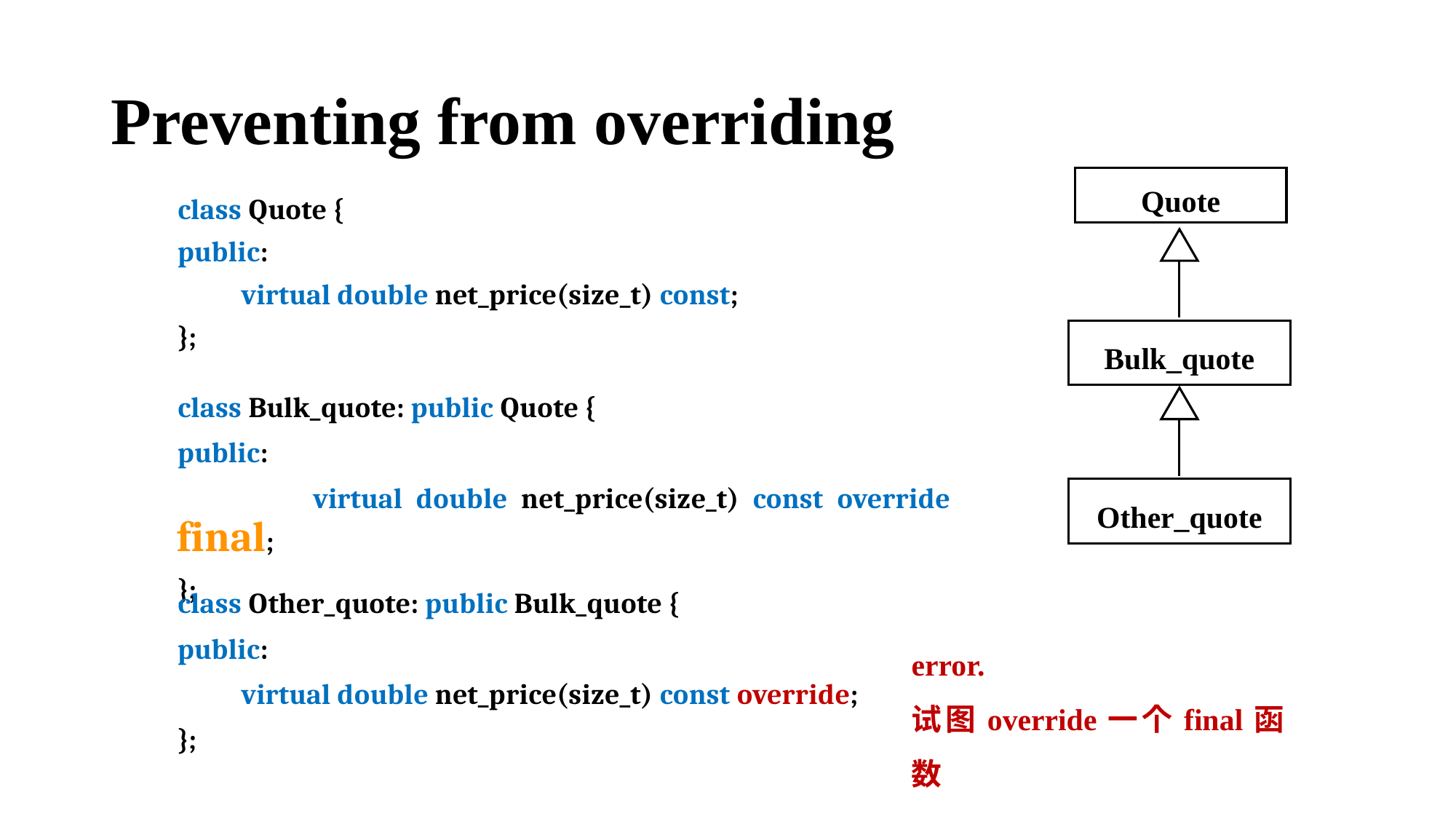

# Preventing from overriding
Quote

Bulk_quote

Other_quote
class Quote {
public:
          virtual double net_price(size_t) const;
};
class Bulk_quote: public Quote {
public:
          virtual double net_price(size_t) const override final;
};
class Other_quote: public Bulk_quote {
public:
          virtual double net_price(size_t) const override;
};
error.
试图override一个final函数